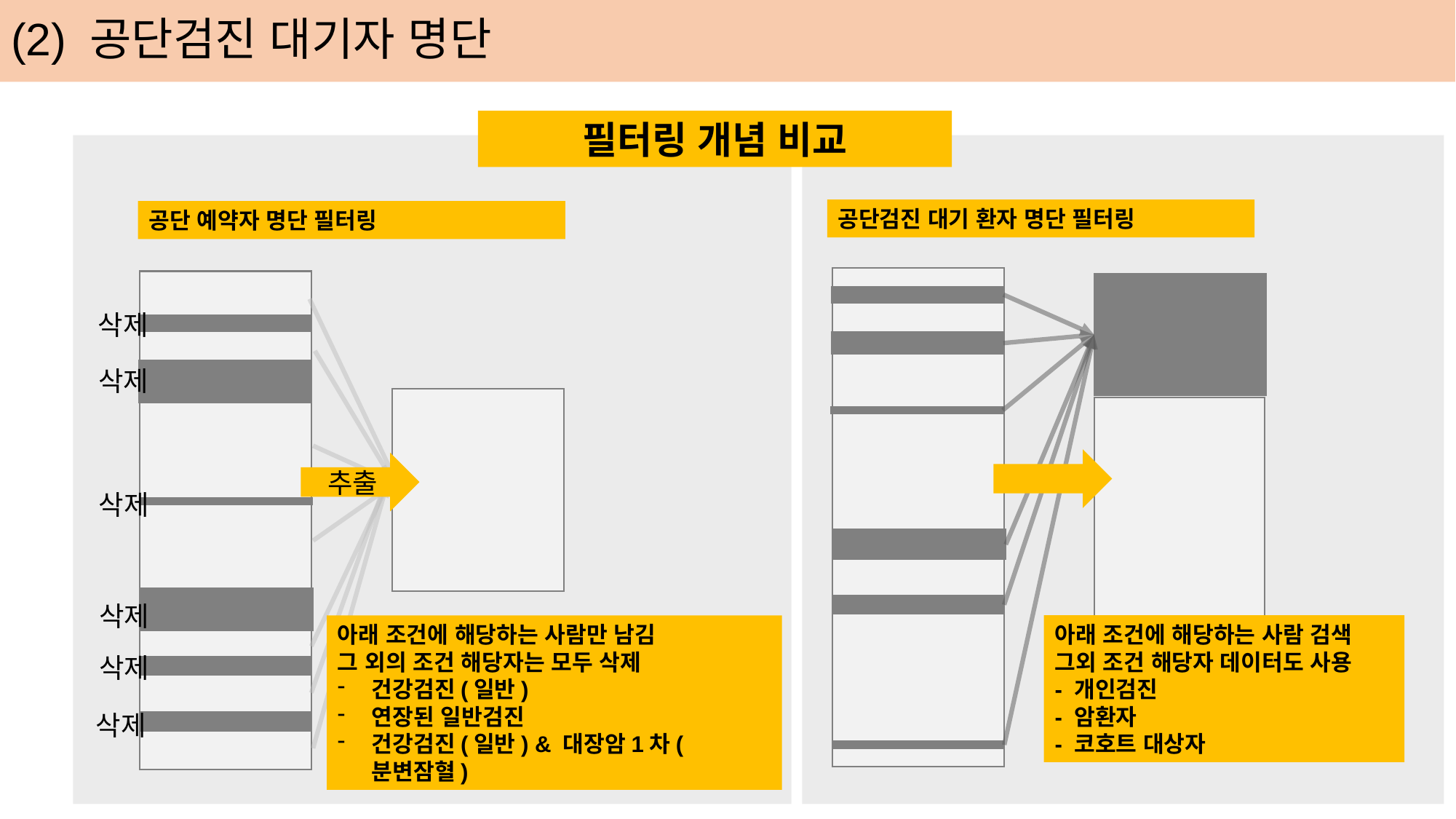

(2) 공단검진 대기자 명단
필터링 개념 비교

공단검진 대기 환자 명단 필터링
공단 예약자 명단 필터링

삭제

삭제

추출
삭제

삭제

아래 조건에 해당하는 사람 검색
그외 조건 해당자 데이터도 사용
- 개인검진
- 암환자
- 코호트 대상자
아래 조건에 해당하는 사람만 남김
그 외의 조건 해당자는 모두 삭제
건강검진(일반)
연장된 일반검진
건강검진(일반) & 대장암1차(분변잠혈)
삭제

삭제